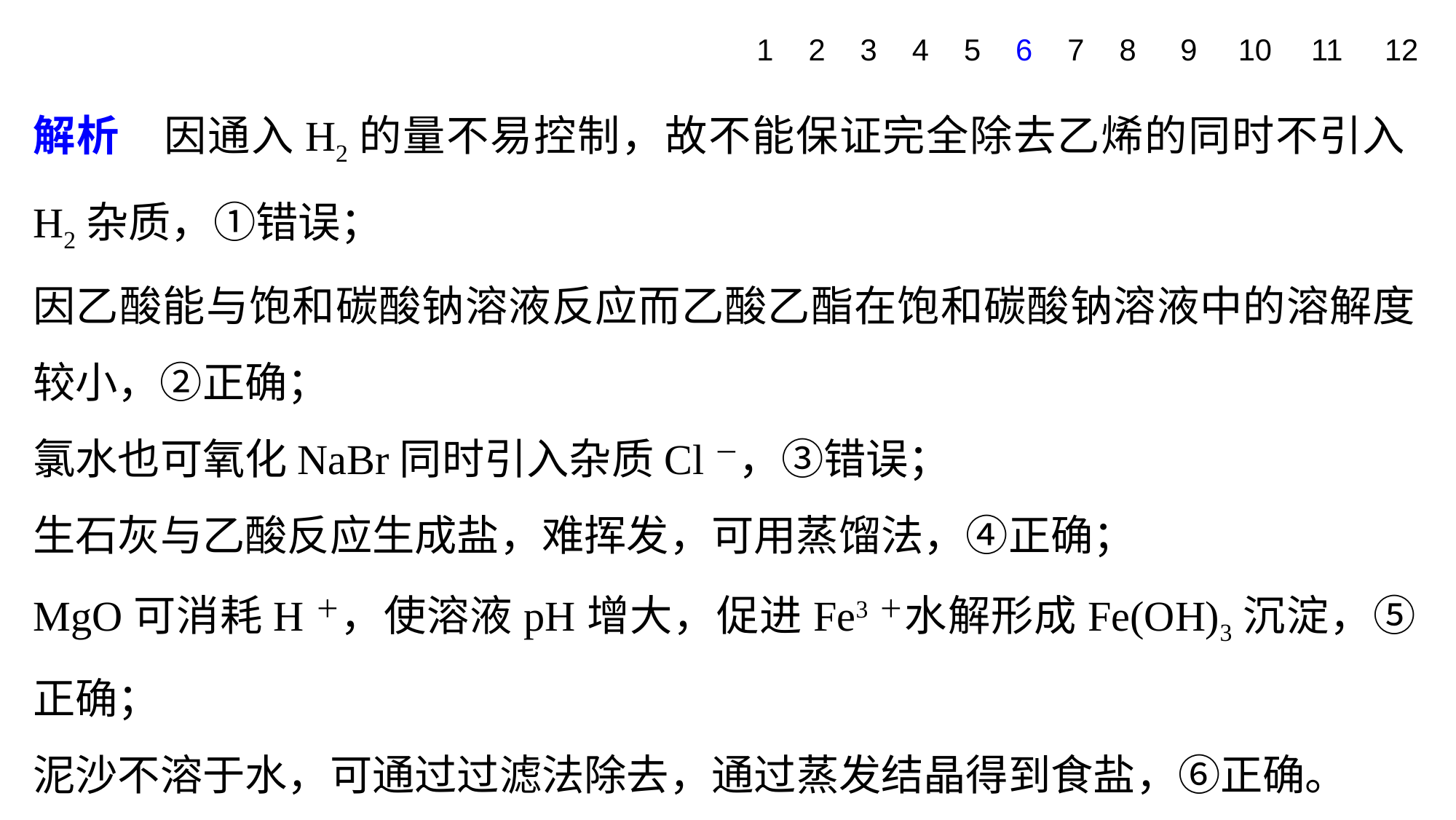

1
2
3
4
5
6
7
8
9
10
11
12
解析　因通入H2的量不易控制，故不能保证完全除去乙烯的同时不引入H2杂质，①错误；
因乙酸能与饱和碳酸钠溶液反应而乙酸乙酯在饱和碳酸钠溶液中的溶解度较小，②正确；
氯水也可氧化NaBr同时引入杂质Cl－，③错误；
生石灰与乙酸反应生成盐，难挥发，可用蒸馏法，④正确；
MgO可消耗H＋，使溶液pH增大，促进Fe3＋水解形成Fe(OH)3沉淀，⑤正确；
泥沙不溶于水，可通过过滤法除去，通过蒸发结晶得到食盐，⑥正确。
答案　B